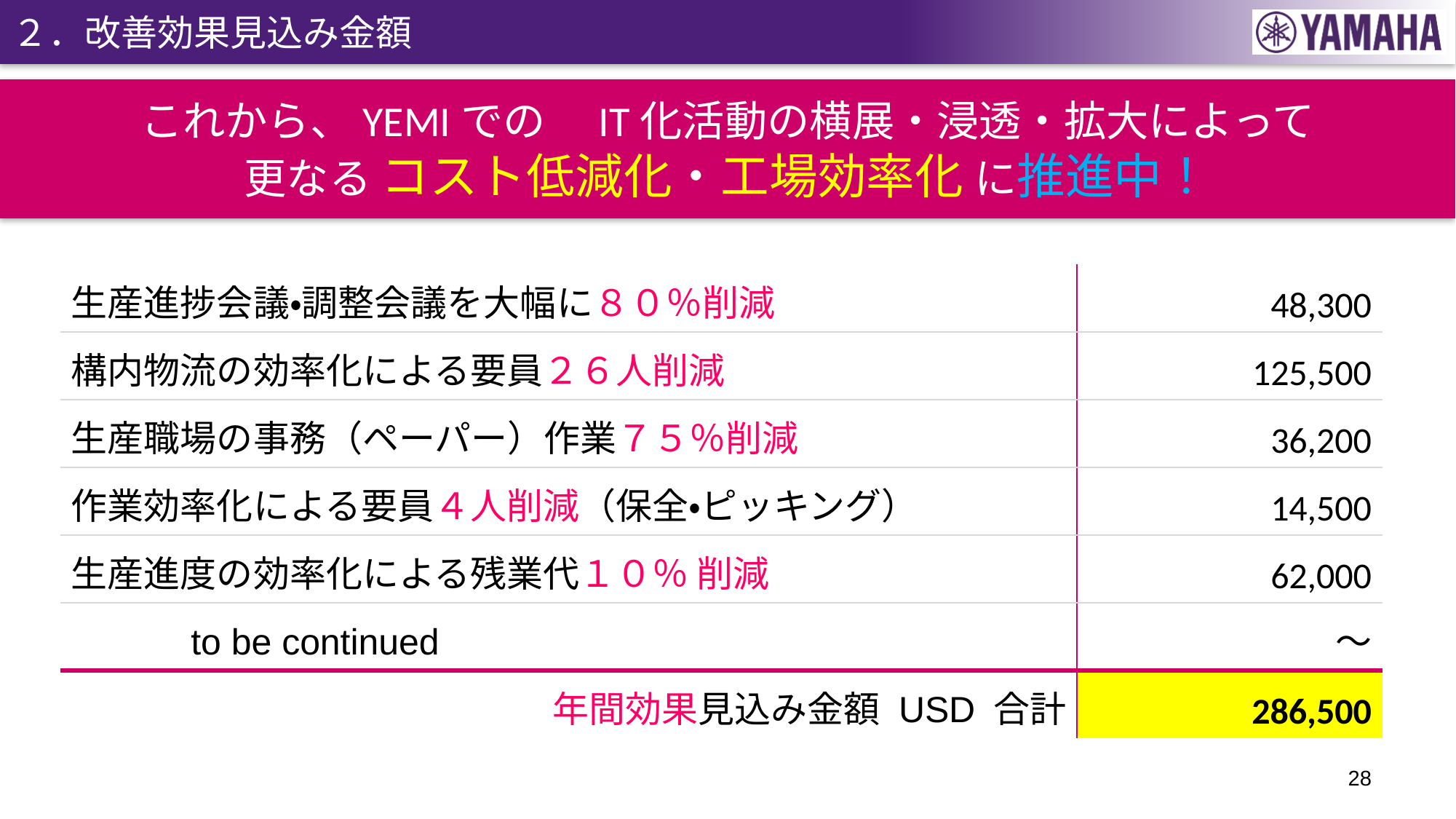

# ２．改善効果見込み金額
これから、YEMIでの　IT化活動の横展・浸透・拡大によって
更なる コスト低減化・工場効率化 に推進中！
| 生産進捗会議・調整会議を大幅に８０％削減 | 48,300 |
| --- | --- |
| 構内物流の効率化による要員２６人削減 | 125,500 |
| 生産職場の事務（ペーパー）作業７５％削減 | 36,200 |
| 作業効率化による要員４人削減（保全・ピッキング） | 14,500 |
| 生産進度の効率化による残業代１０％ 削減 | 62,000 |
| to be continued | ～ |
| 年間効果見込み金額 USD 合計 | 286,500 |
28